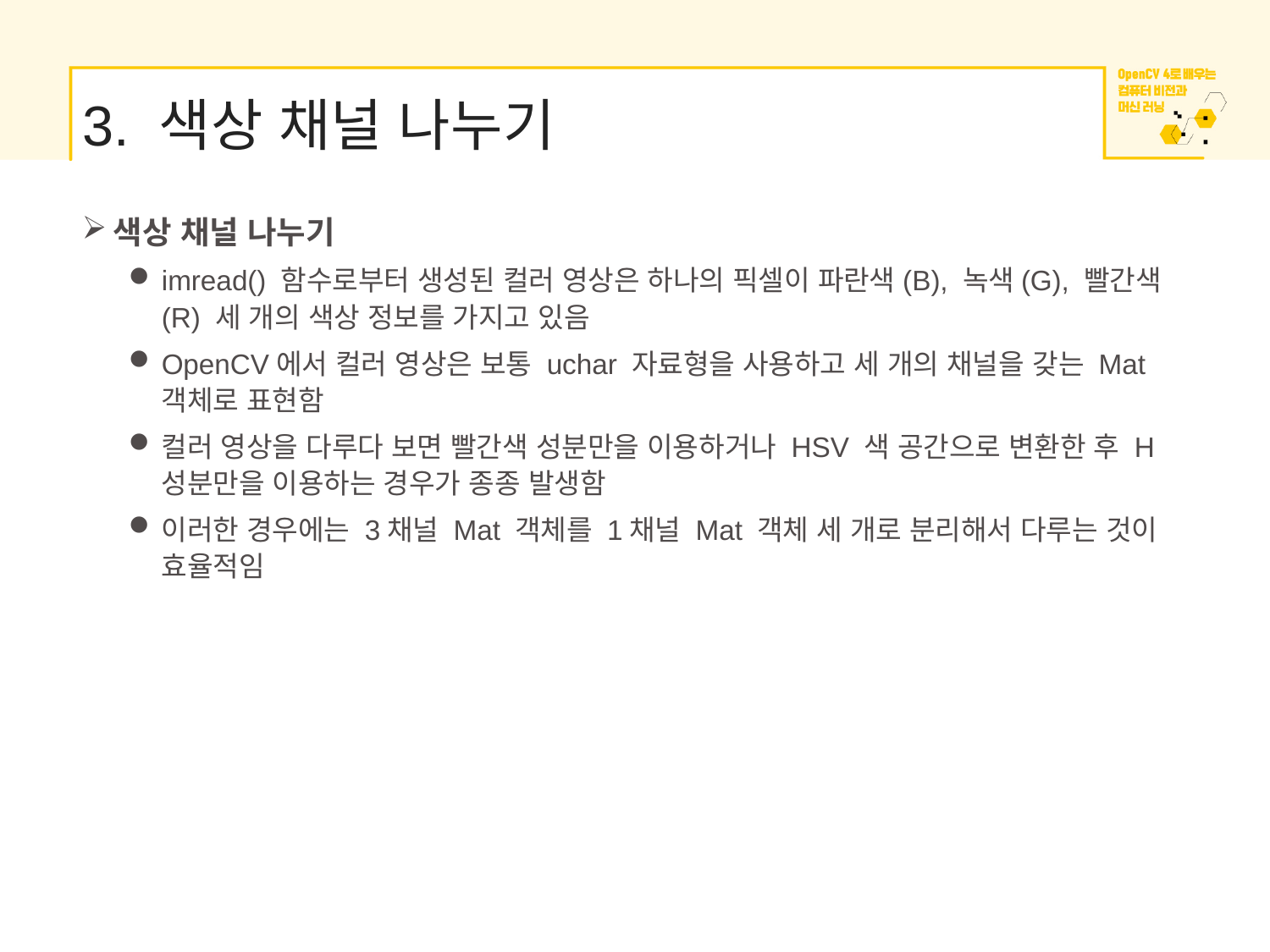

# 3. 색상 채널 나누기
색상 채널 나누기
imread() 함수로부터 생성된 컬러 영상은 하나의 픽셀이 파란색(B), 녹색(G), 빨간색(R) 세 개의 색상 정보를 가지고 있음
OpenCV에서 컬러 영상은 보통 uchar 자료형을 사용하고 세 개의 채널을 갖는 Mat 객체로 표현함
컬러 영상을 다루다 보면 빨간색 성분만을 이용하거나 HSV 색 공간으로 변환한 후 H 성분만을 이용하는 경우가 종종 발생함
이러한 경우에는 3채널 Mat 객체를 1채널 Mat 객체 세 개로 분리해서 다루는 것이 효율적임